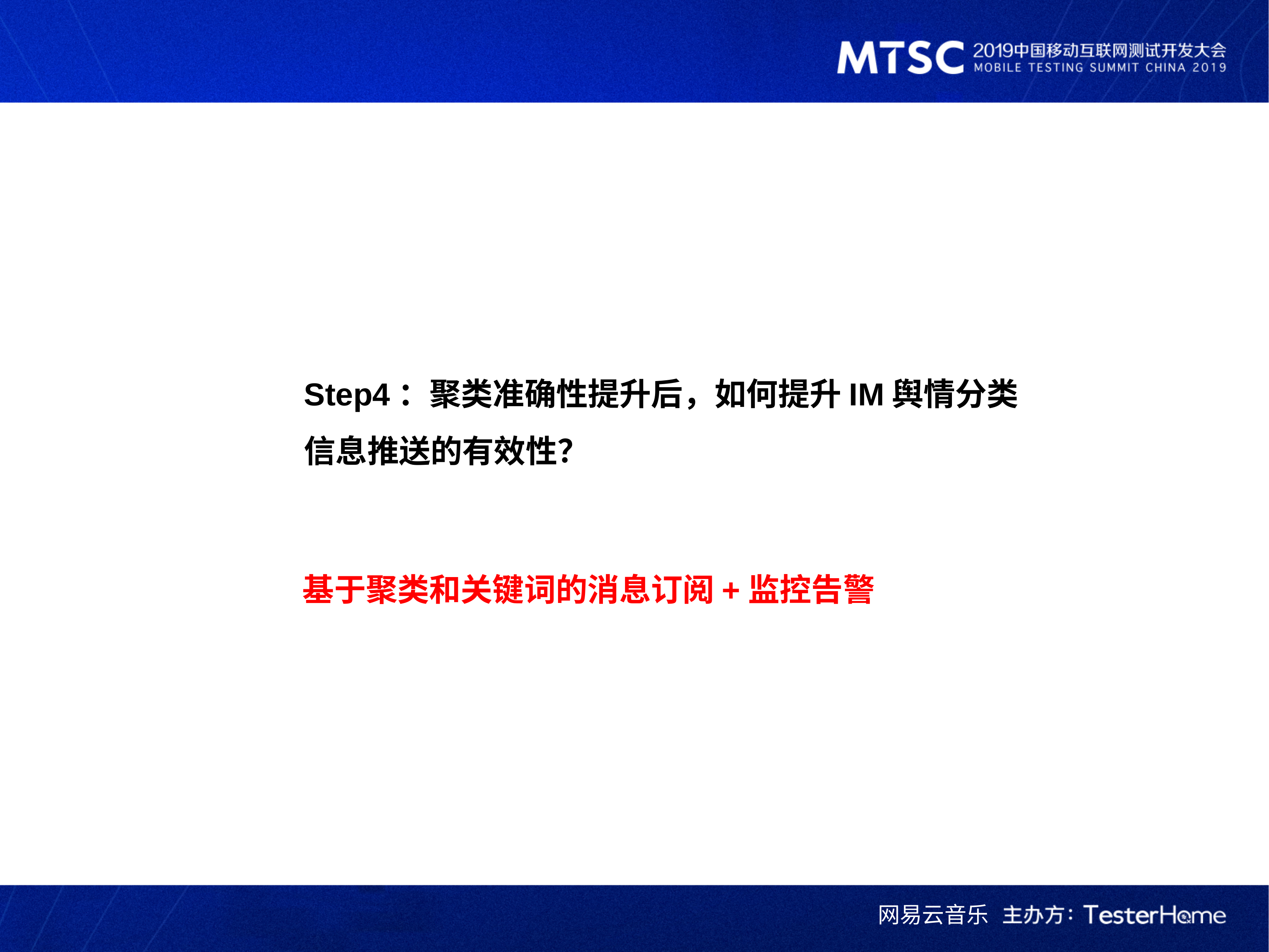

Step4：聚类准确性提升后，如何提升IM舆情分类信息推送的有效性？
基于聚类和关键词的消息订阅+监控告警
网易云音乐